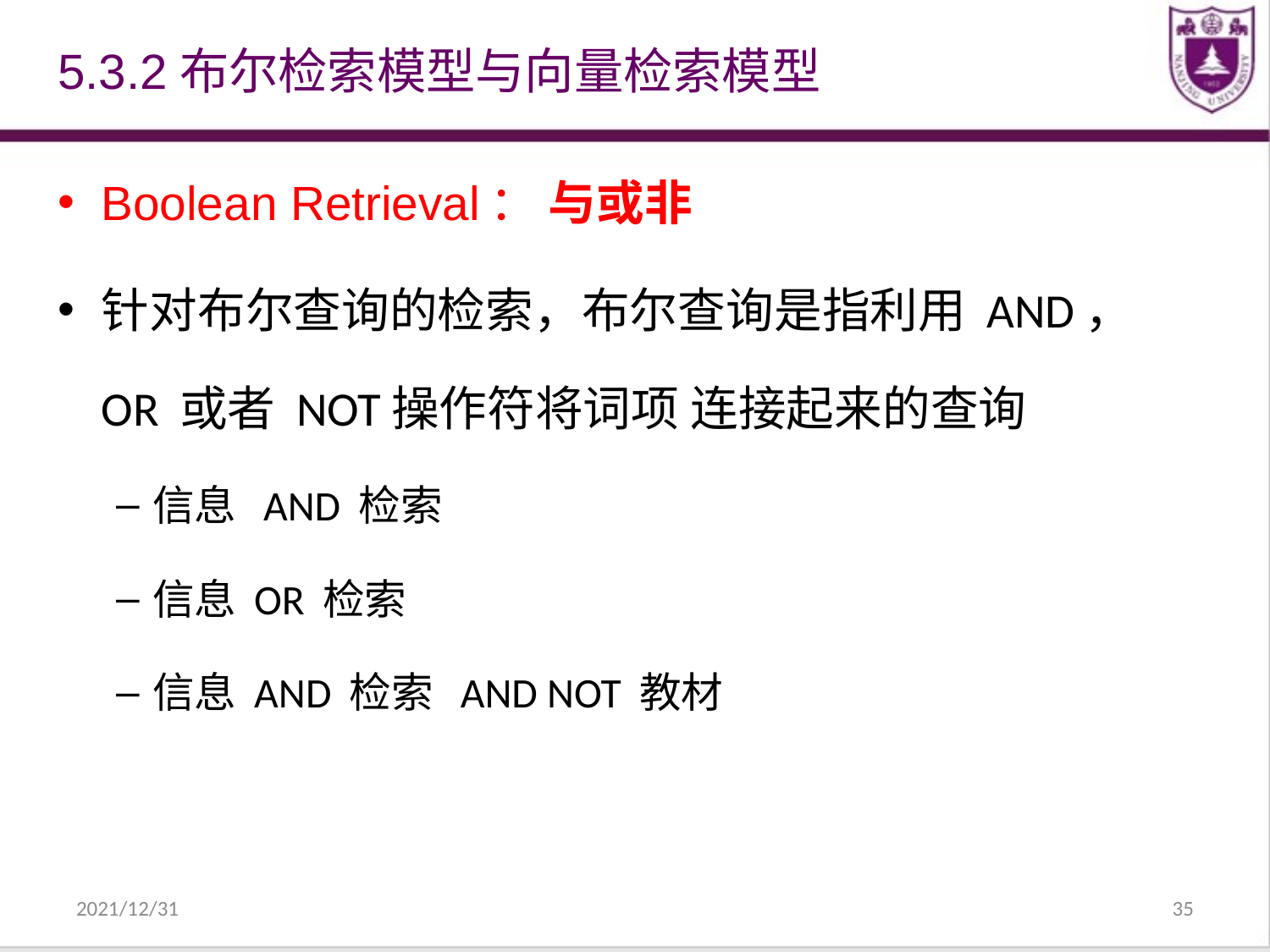

# 5.3.2布尔检索模型与向量检索模型
Boolean Retrieval： 与或非
针对布尔查询的检索，布尔查询是指利用 AND， OR 或者 NOT操作符将词项 连接起来的查询
信息  AND 检索
信息 OR 检索
信息 AND 检索  AND NOT 教材

2021/12/31
35